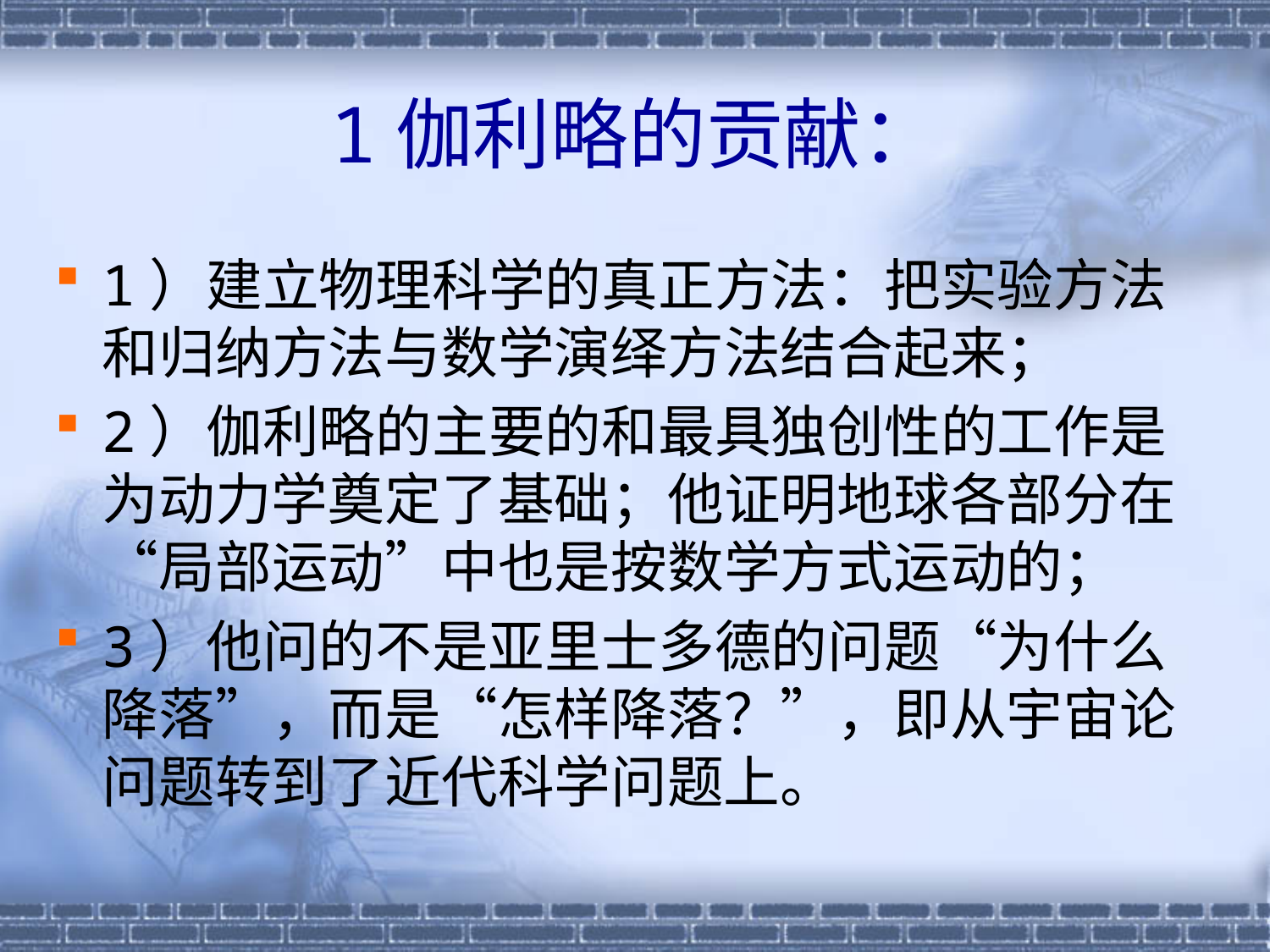

# 1伽利略的贡献：
1）建立物理科学的真正方法：把实验方法和归纳方法与数学演绎方法结合起来；
2）伽利略的主要的和最具独创性的工作是为动力学奠定了基础；他证明地球各部分在“局部运动”中也是按数学方式运动的；
3）他问的不是亚里士多德的问题“为什么降落”，而是“怎样降落？”，即从宇宙论问题转到了近代科学问题上。